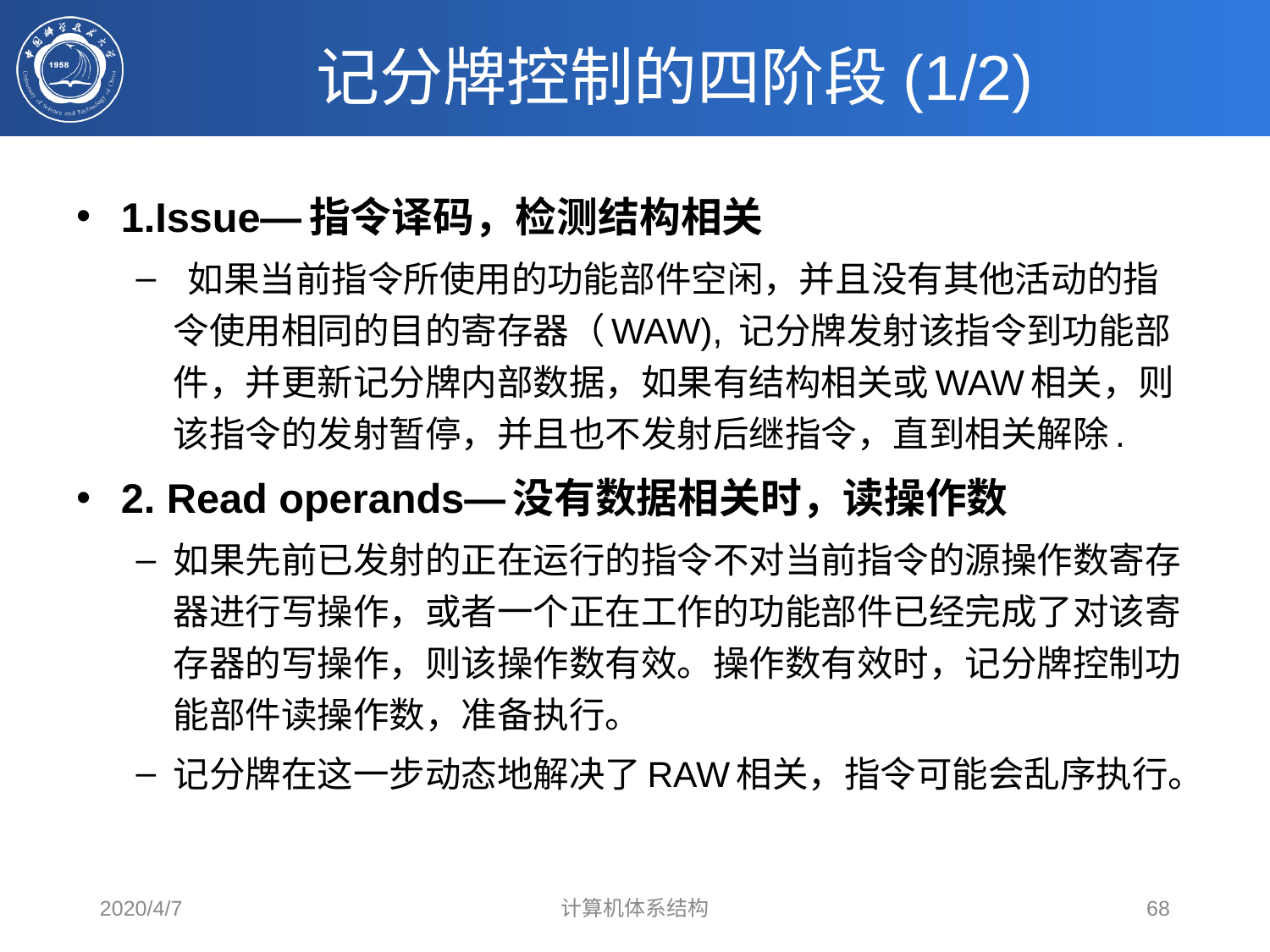

# 记分牌控制的四阶段(1/2)
1.Issue—指令译码，检测结构相关
 如果当前指令所使用的功能部件空闲，并且没有其他活动的指令使用相同的目的寄存器（WAW), 记分牌发射该指令到功能部件，并更新记分牌内部数据，如果有结构相关或WAW相关，则该指令的发射暂停，并且也不发射后继指令，直到相关解除.
2. Read operands—没有数据相关时，读操作数
如果先前已发射的正在运行的指令不对当前指令的源操作数寄存器进行写操作，或者一个正在工作的功能部件已经完成了对该寄存器的写操作，则该操作数有效。操作数有效时，记分牌控制功能部件读操作数，准备执行。
记分牌在这一步动态地解决了RAW相关，指令可能会乱序执行。

2020/4/7
计算机体系结构
68